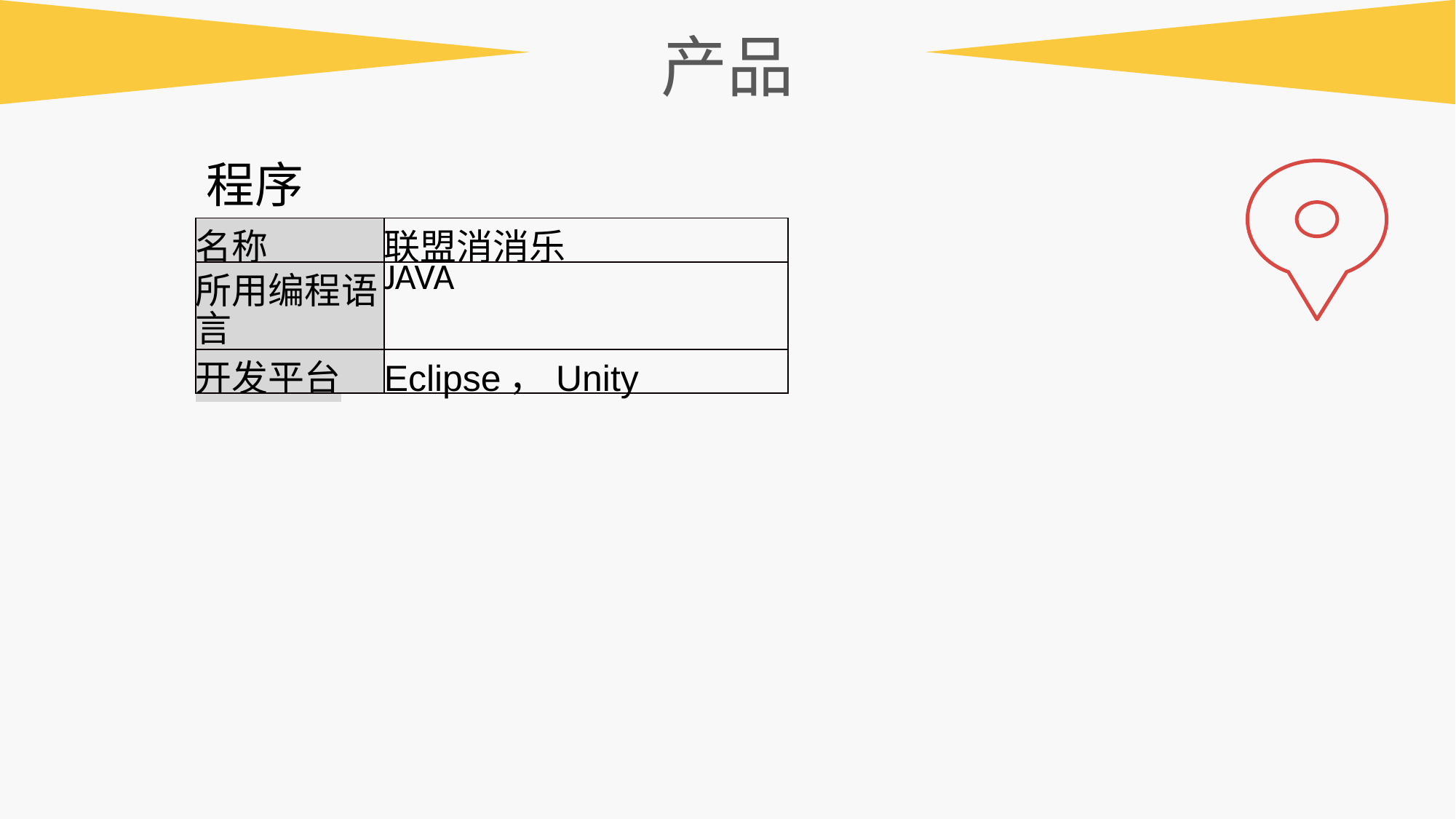

产品
程序

| 名称 | 联盟消消乐 |
| --- | --- |
| 所用编程语言 | JAVA |
| 开发平台 | Eclipse，Unity |